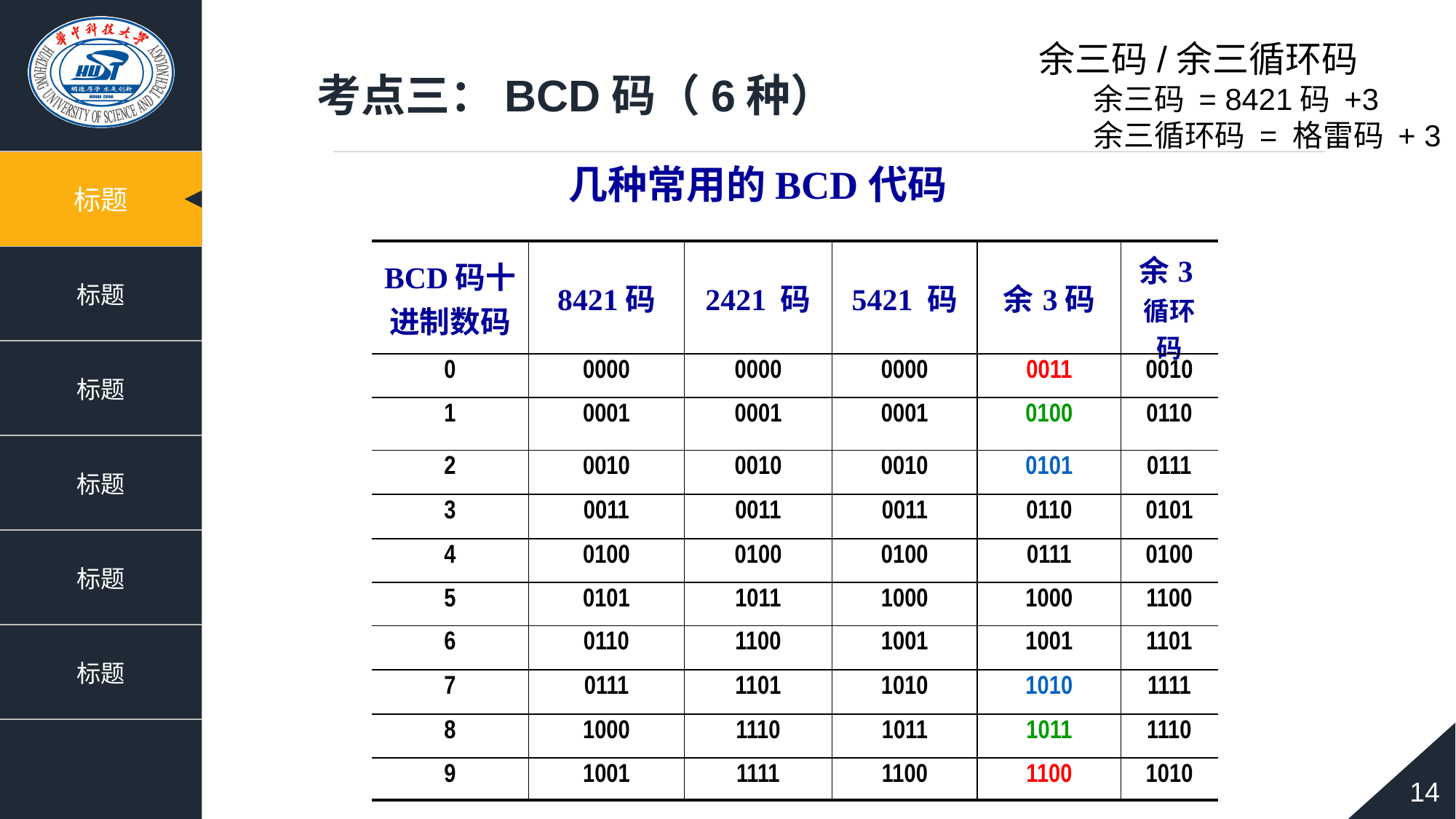

余三码/余三循环码
余三码 = 8421码 +3
余三循环码 = 格雷码 + 3
考点三：BCD码（6种）
几种常用的BCD代码
| BCD码十进制数码 | 8421码 | 2421 码 | 5421 码 | 余3码 | 余3循环码 |
| --- | --- | --- | --- | --- | --- |
| 0 | 0000 | 0000 | 0000 | 0011 | 0010 |
| 1 | 0001 | 0001 | 0001 | 0100 | 0110 |
| 2 | 0010 | 0010 | 0010 | 0101 | 0111 |
| 3 | 0011 | 0011 | 0011 | 0110 | 0101 |
| 4 | 0100 | 0100 | 0100 | 0111 | 0100 |
| 5 | 0101 | 1011 | 1000 | 1000 | 1100 |
| 6 | 0110 | 1100 | 1001 | 1001 | 1101 |
| 7 | 0111 | 1101 | 1010 | 1010 | 1111 |
| 8 | 1000 | 1110 | 1011 | 1011 | 1110 |
| 9 | 1001 | 1111 | 1100 | 1100 | 1010 |